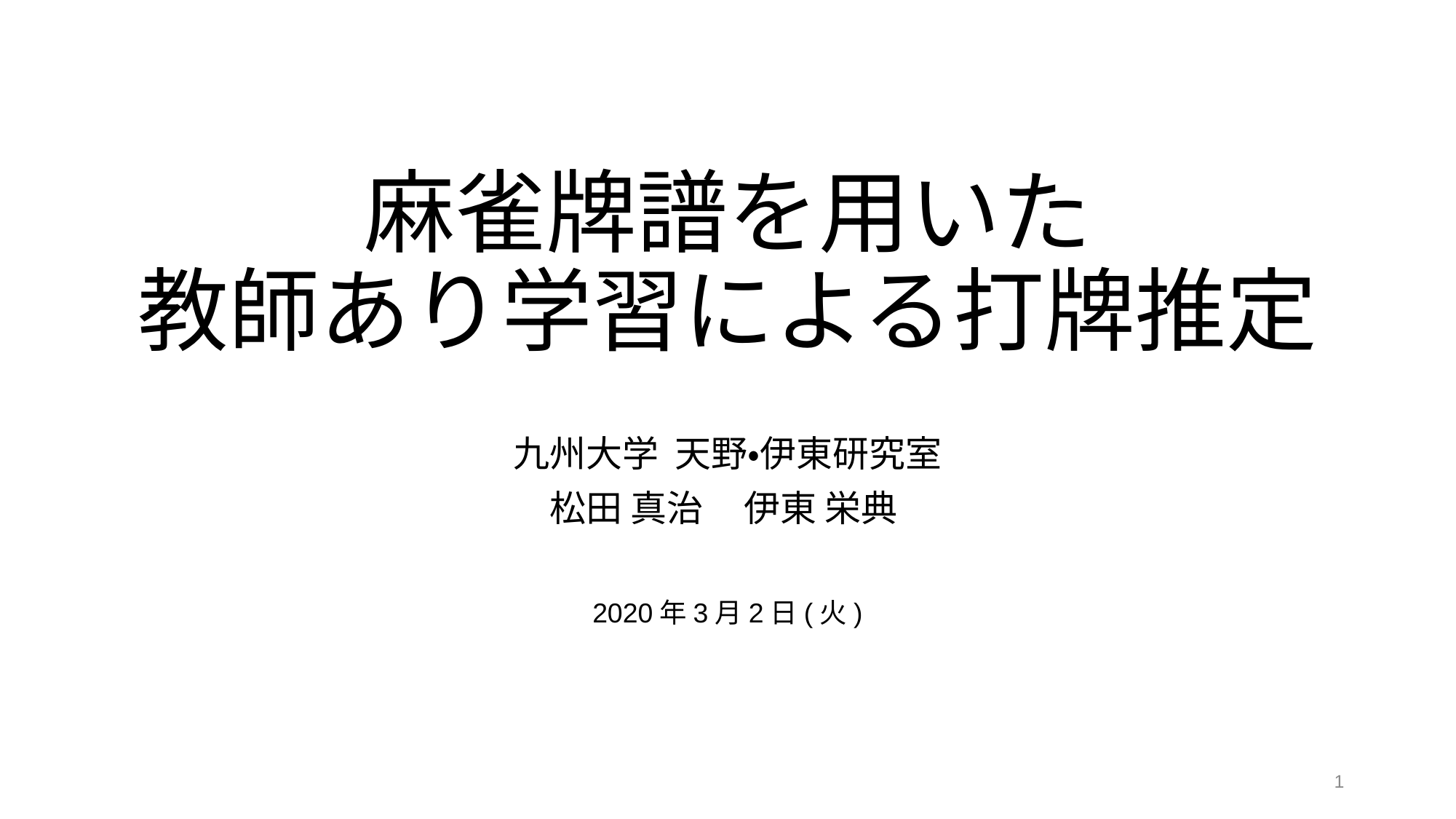

# 麻雀牌譜を用いた 教師あり学習による打牌推定
九州大学  天野・伊東研究室
松田 真治     伊東 栄典

2020年3月2日(火)
1